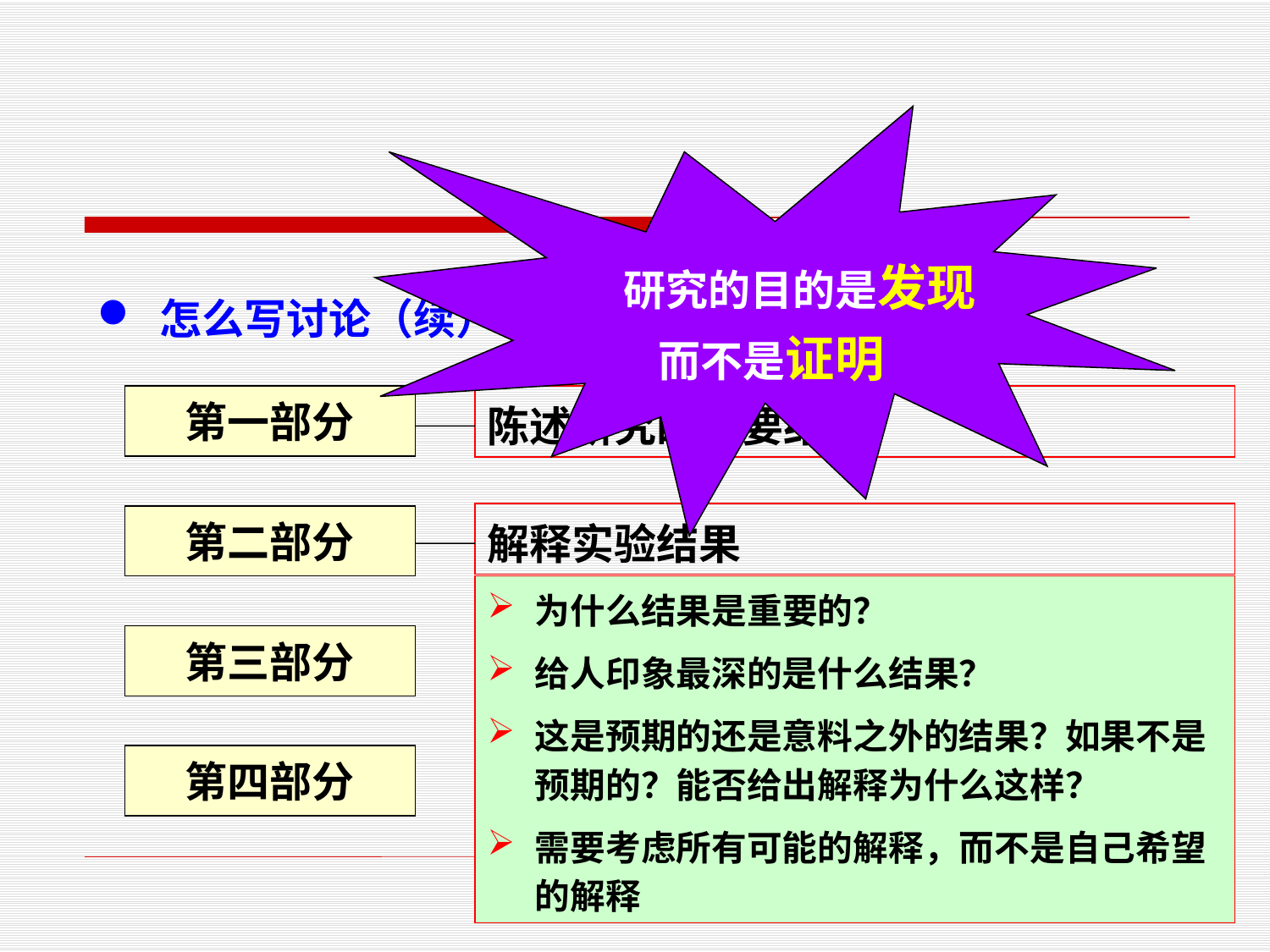

研究的目的是发现
而不是证明
 怎么写讨论（续）
第一部分
陈述研究的主要结果

解释实验结果

第二部分
为什么结果是重要的？
给人印象最深的是什么结果？
这是预期的还是意料之外的结果？如果不是预期的？能否给出解释为什么这样？
需要考虑所有可能的解释，而不是自己希望的解释
第三部分
第四部分